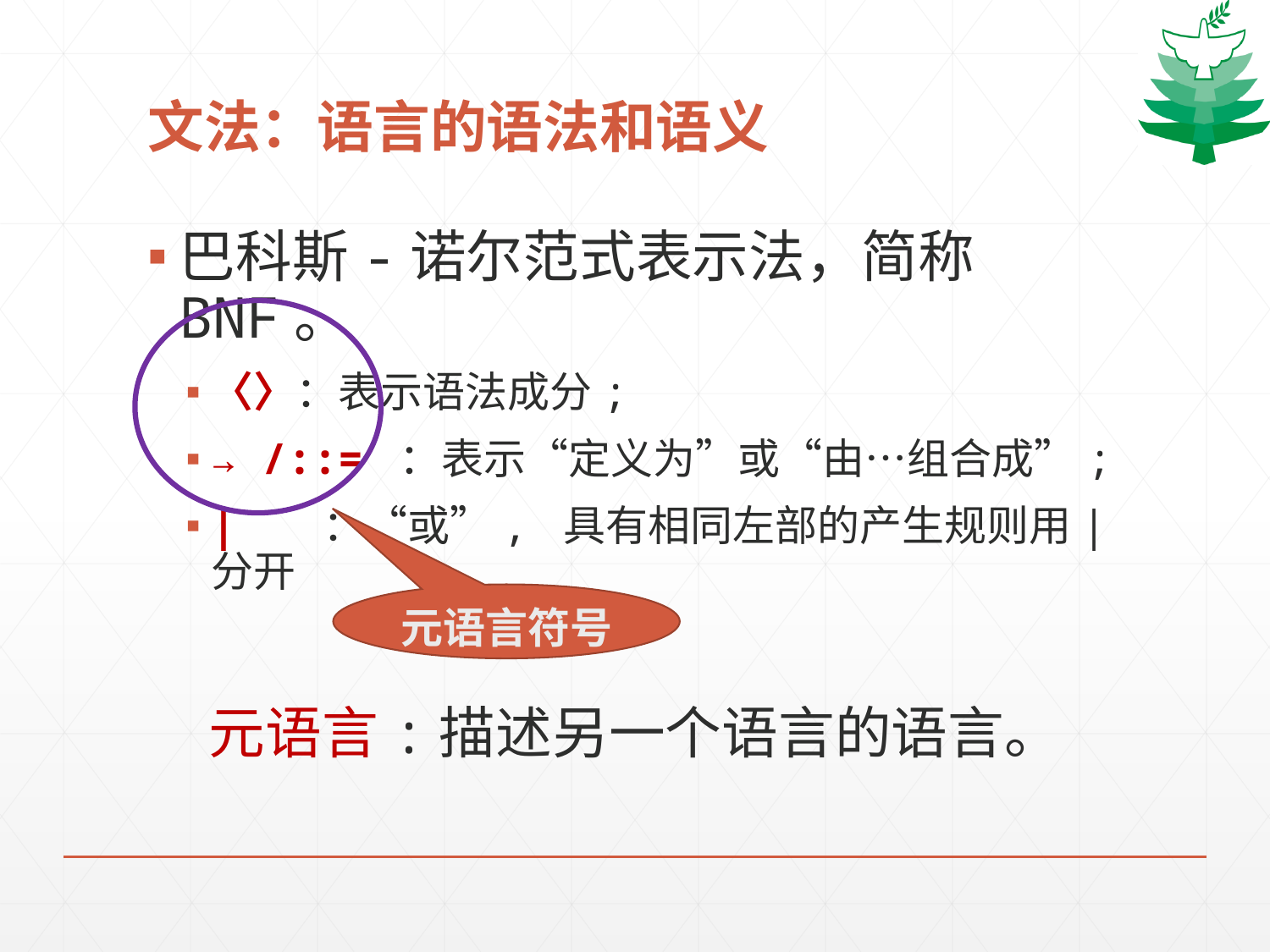

# 文法：语言的语法和语义
巴科斯-诺尔范式表示法，简称BNF。
〈〉：表示语法成分;
→ /::= ：表示“定义为”或“由…组合成”;
|   ：“或”, 具有相同左部的产生规则用|分开

元语言符号
元语言:描述另一个语言的语言。